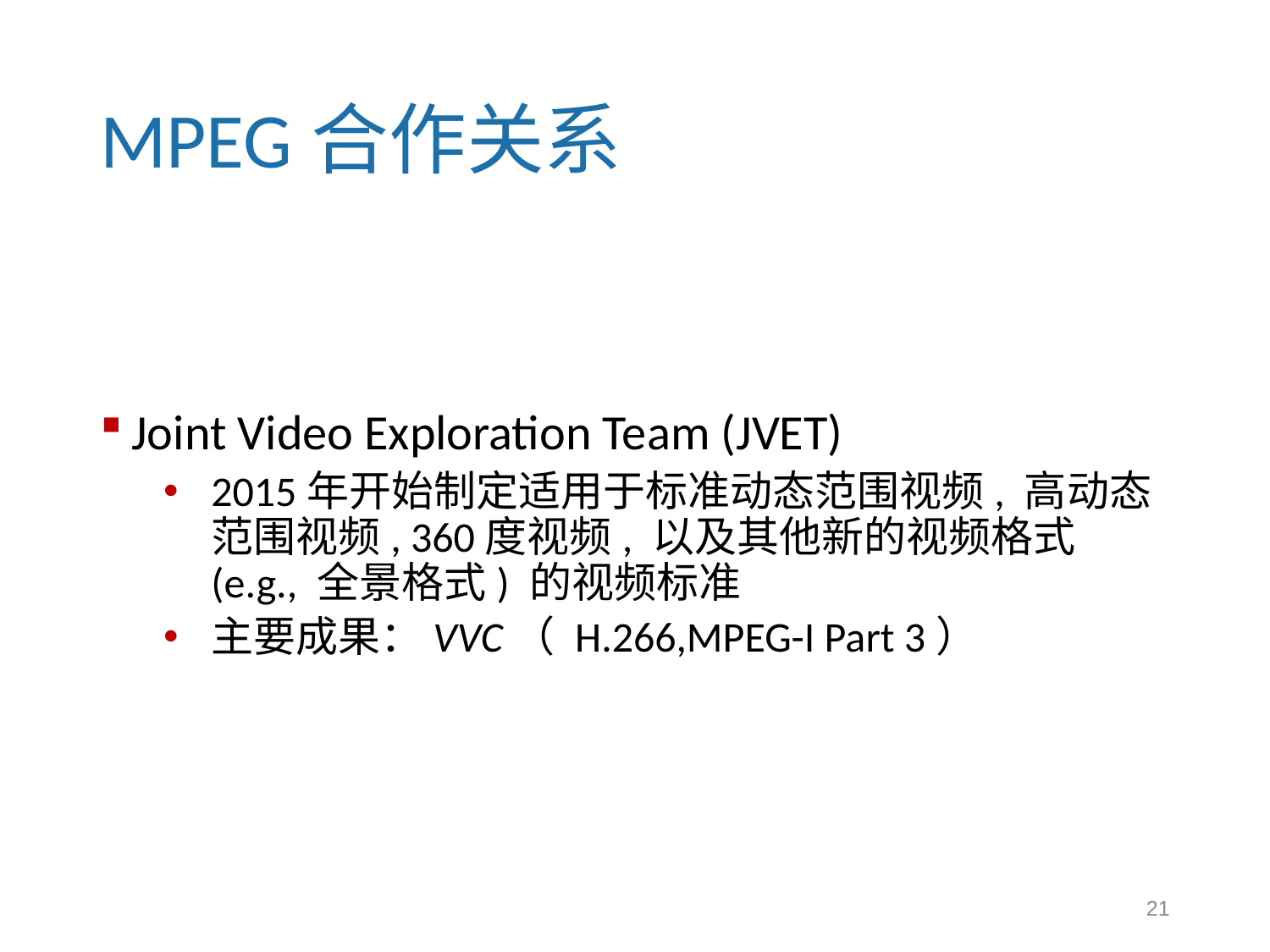

# MPEG合作关系

Joint Video Exploration Team (JVET)
2015年开始制定适用于标准动态范围视频, 高动态范围视频, 360度视频, 以及其他新的视频格式 (e.g., 全景格式) 的视频标准
主要成果：VVC（ H.266,MPEG-I Part 3）

21